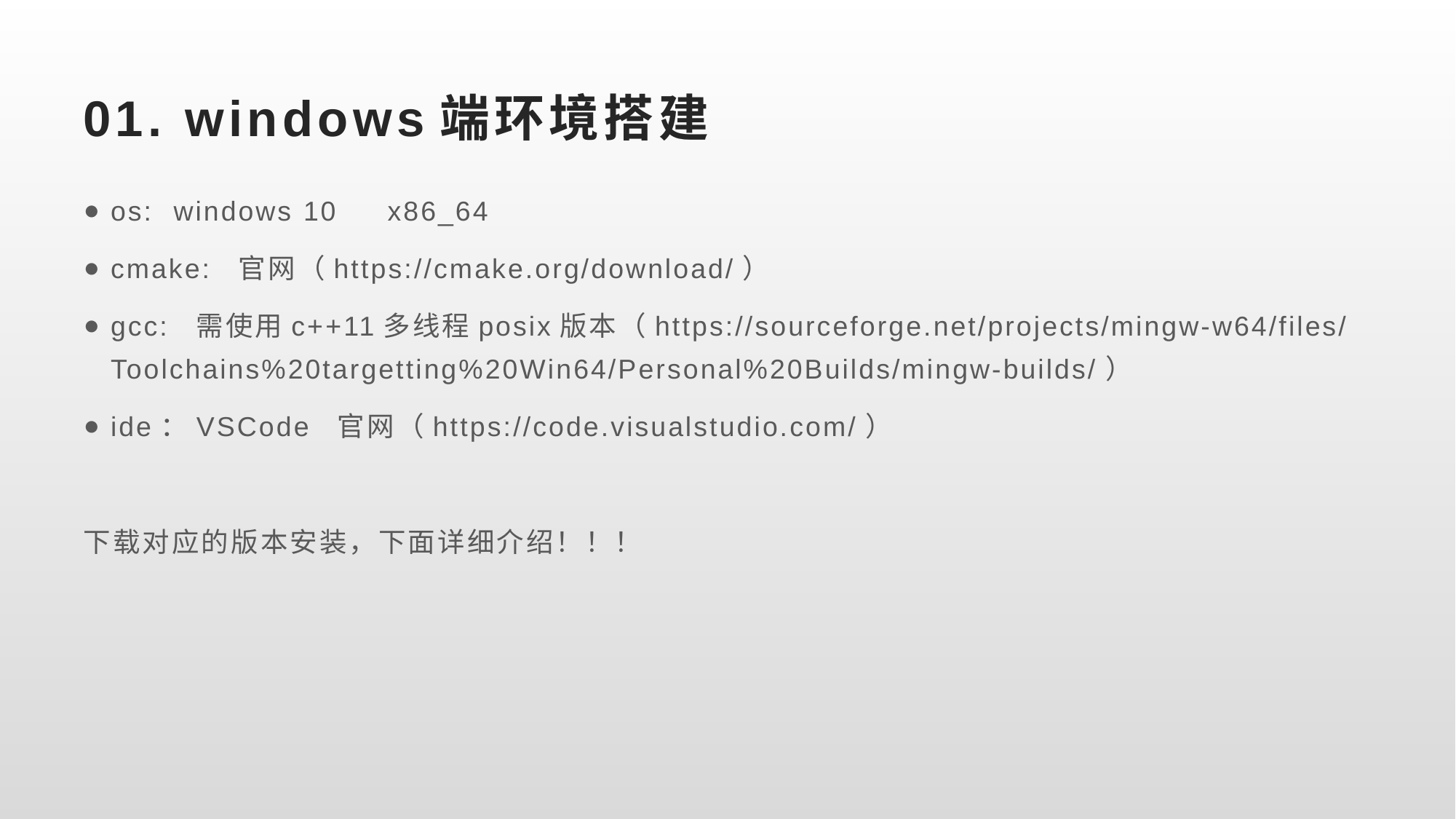

# 01. windows端环境搭建
os:  windows 10     x86_64
cmake:  官网（https://cmake.org/download/）
gcc:  需使用c++11多线程posix版本（https://sourceforge.net/projects/mingw-w64/files/Toolchains%20targetting%20Win64/Personal%20Builds/mingw-builds/）
ide：VSCode  官网（https://code.visualstudio.com/）

下载对应的版本安装，下面详细介绍！！！